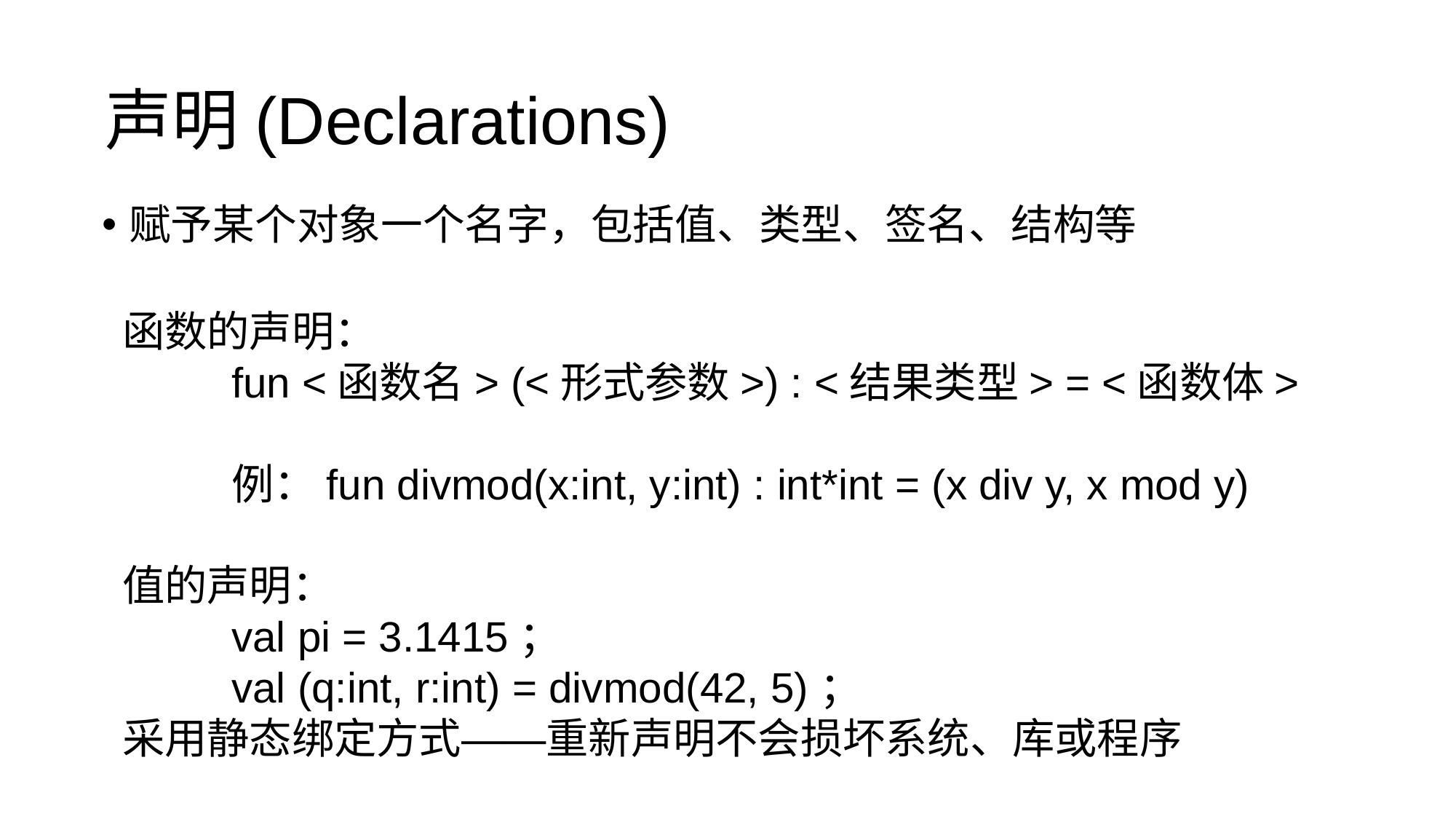

声明(Declarations)
赋予某个对象一个名字，包括值、类型、签名、结构等
函数的声明：
	fun <函数名> (<形式参数>) : <结果类型> = <函数体>

	例：fun divmod(x:int, y:int) : int*int = (x div y, x mod y)
值的声明：
	val pi = 3.1415；
	val (q:int, r:int) = divmod(42, 5)；
采用静态绑定方式——重新声明不会损坏系统、库或程序